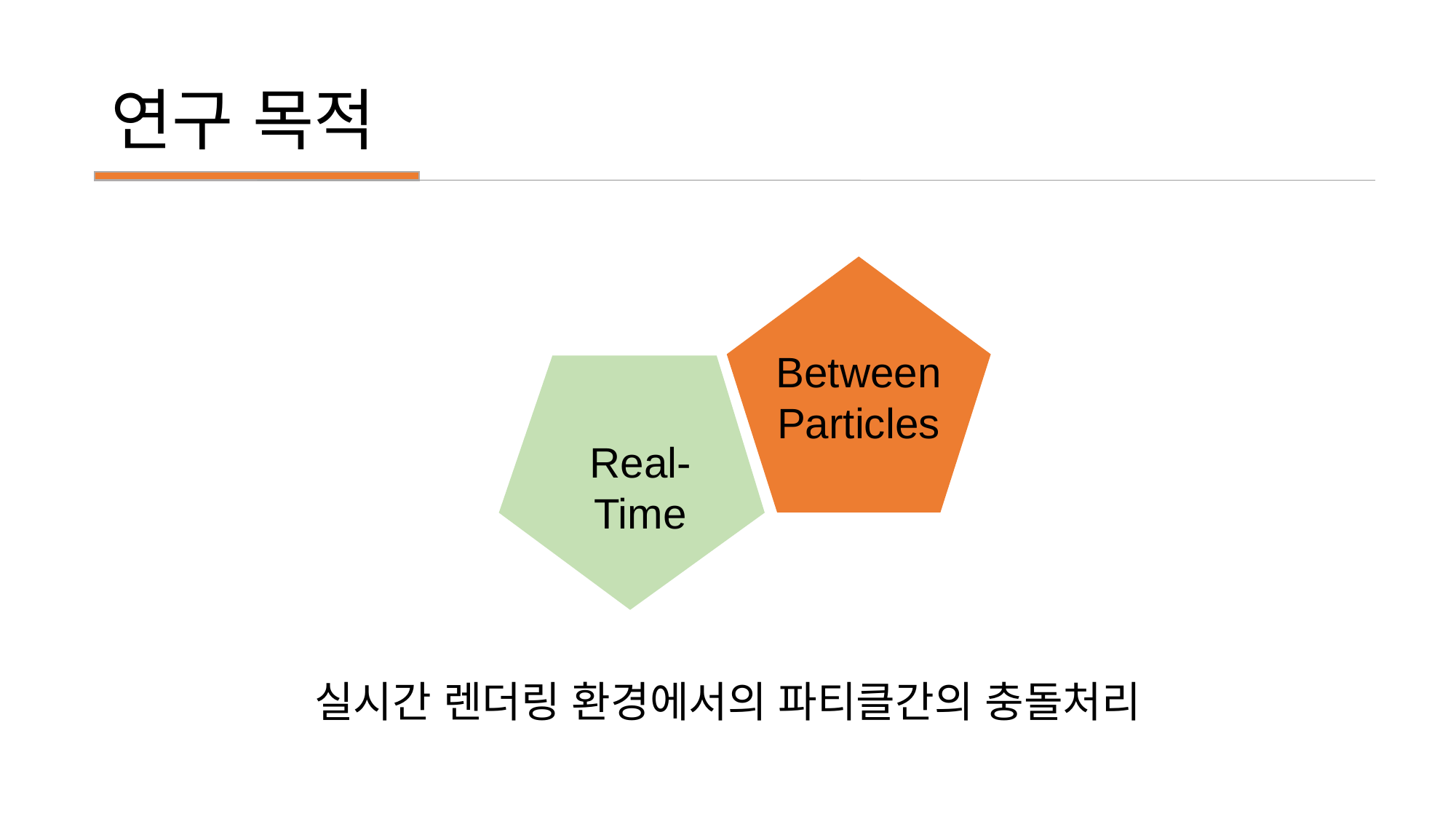

# 연구 목적

Between
Particles
Real-Time
실시간 렌더링 환경에서의 파티클간의 충돌처리